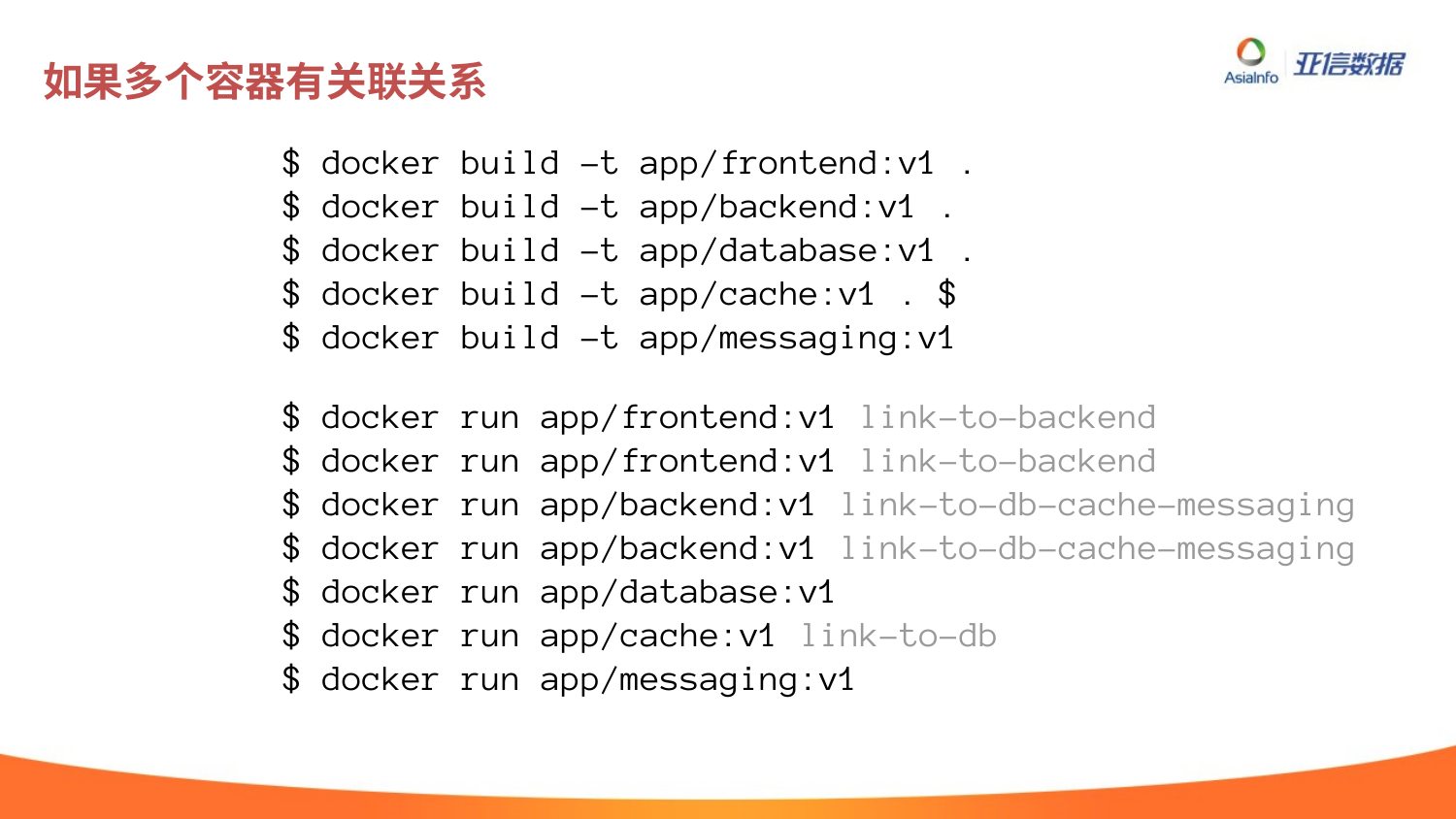

# 如果多个容器有关联关系
$ docker build -t app/frontend:v1 . $ docker build -t app/backend:v1 . $ docker build -t app/database:v1 . $ docker build -t app/cache:v1 . $ $ docker build -t app/messaging:v1
$ docker run app/frontend:v1 link-to-backend
$ docker run app/frontend:v1 link-to-backend
$ docker run app/backend:v1 link-to-db-cache-messaging
$ docker run app/backend:v1 link-to-db-cache-messaging
$ docker run app/database:v1
$ docker run app/cache:v1 link-to-db
$ docker run app/messaging:v1